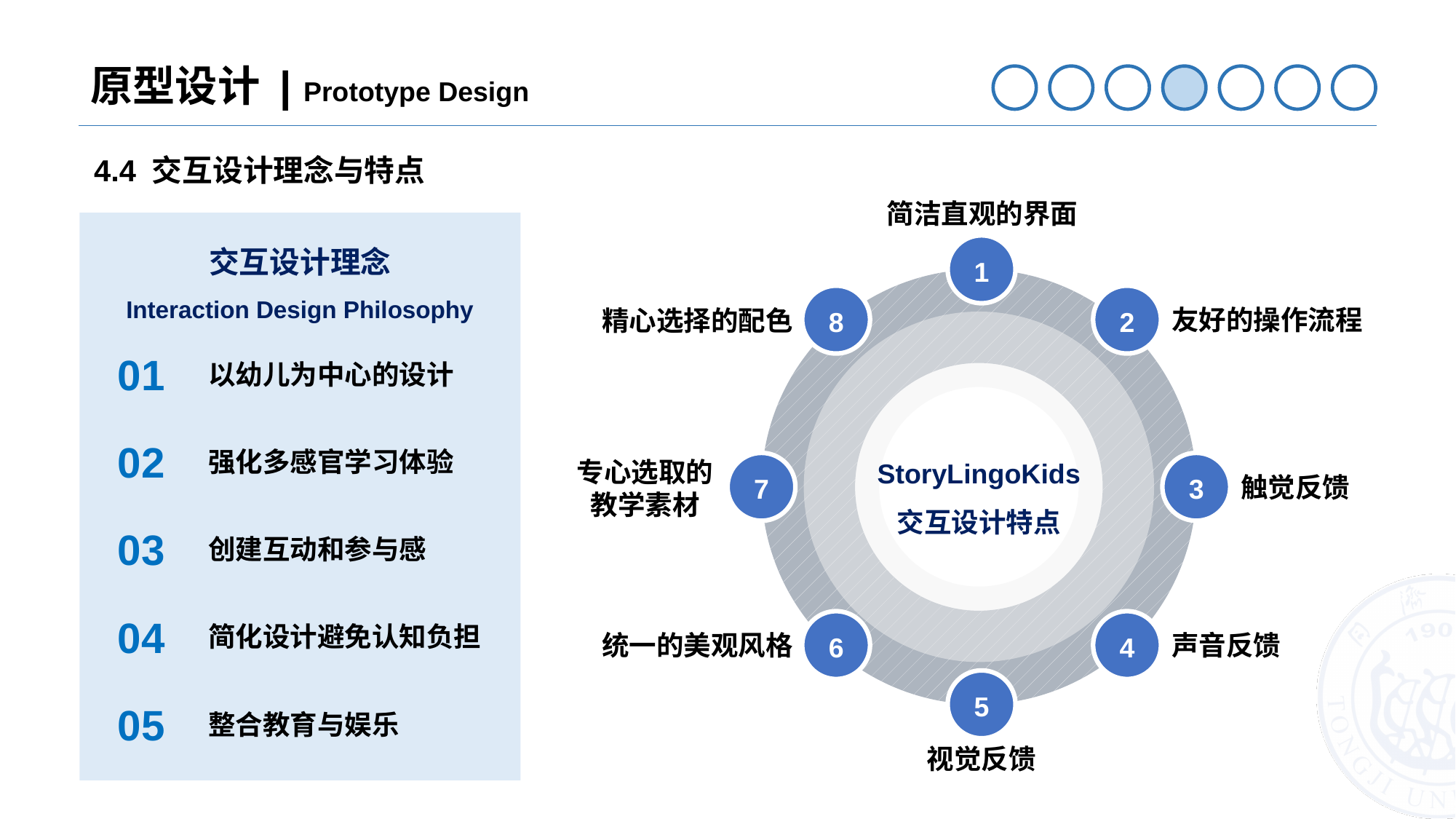

原型设计 | Prototype Design

4.4 交互设计理念与特点
简洁直观的界面
1

8
2

7
3
6
4
5
友好的操作流程
精心选择的配色
StoryLingoKids
交互设计特点
专心选取的
教学素材
触觉反馈
统一的美观风格
声音反馈
视觉反馈

交互设计理念
Interaction Design Philosophy
01
以幼儿为中心的设计
02
强化多感官学习体验
03
创建互动和参与感
简化设计避免认知负担
04
05
整合教育与娱乐